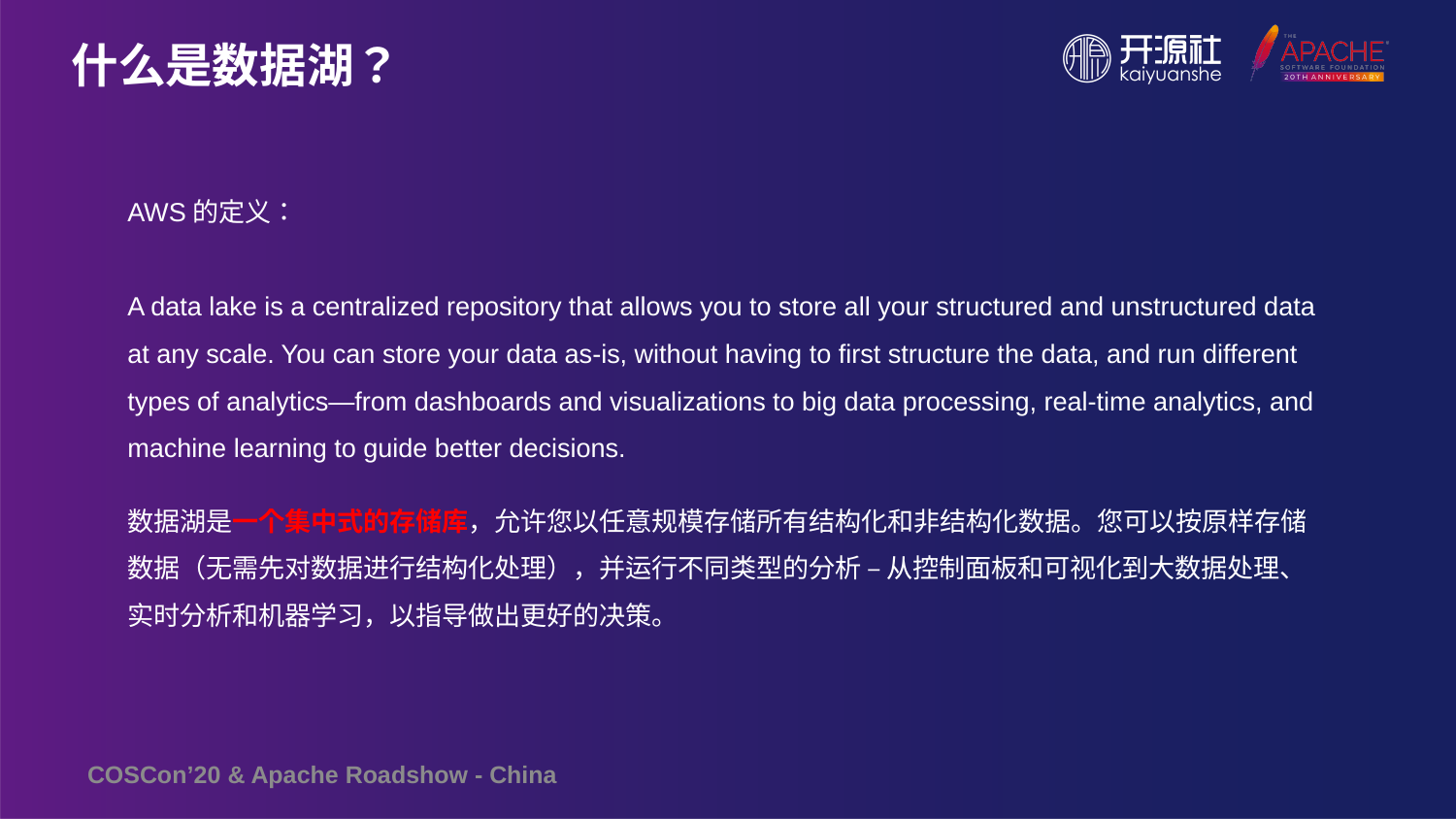

什么是数据湖？
AWS的定义：

A data lake is a centralized repository that allows you to store all your structured and unstructured data at any scale. You can store your data as-is, without having to first structure the data, and run different types of analytics—from dashboards and visualizations to big data processing, real-time analytics, and machine learning to guide better decisions.
数据湖是一个集中式的存储库，允许您以任意规模存储所有结构化和非结构化数据。您可以按原样存储数据（无需先对数据进行结构化处理），并运行不同类型的分析 – 从控制面板和可视化到大数据处理、实时分析和机器学习，以指导做出更好的决策。